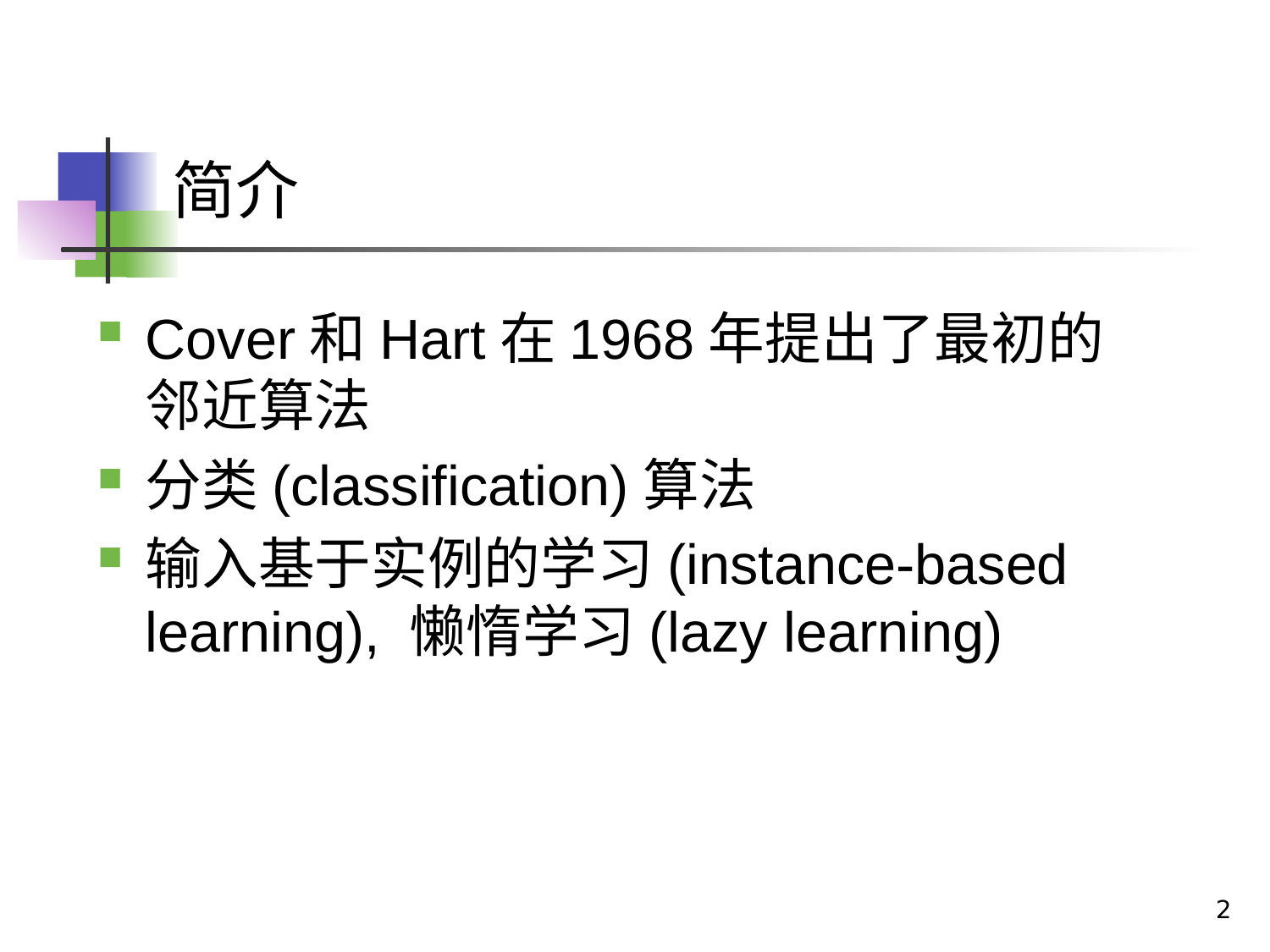

# 简介
Cover和Hart在1968年提出了最初的邻近算法
分类(classification)算法
输入基于实例的学习(instance-based learning), 懒惰学习(lazy learning)
2